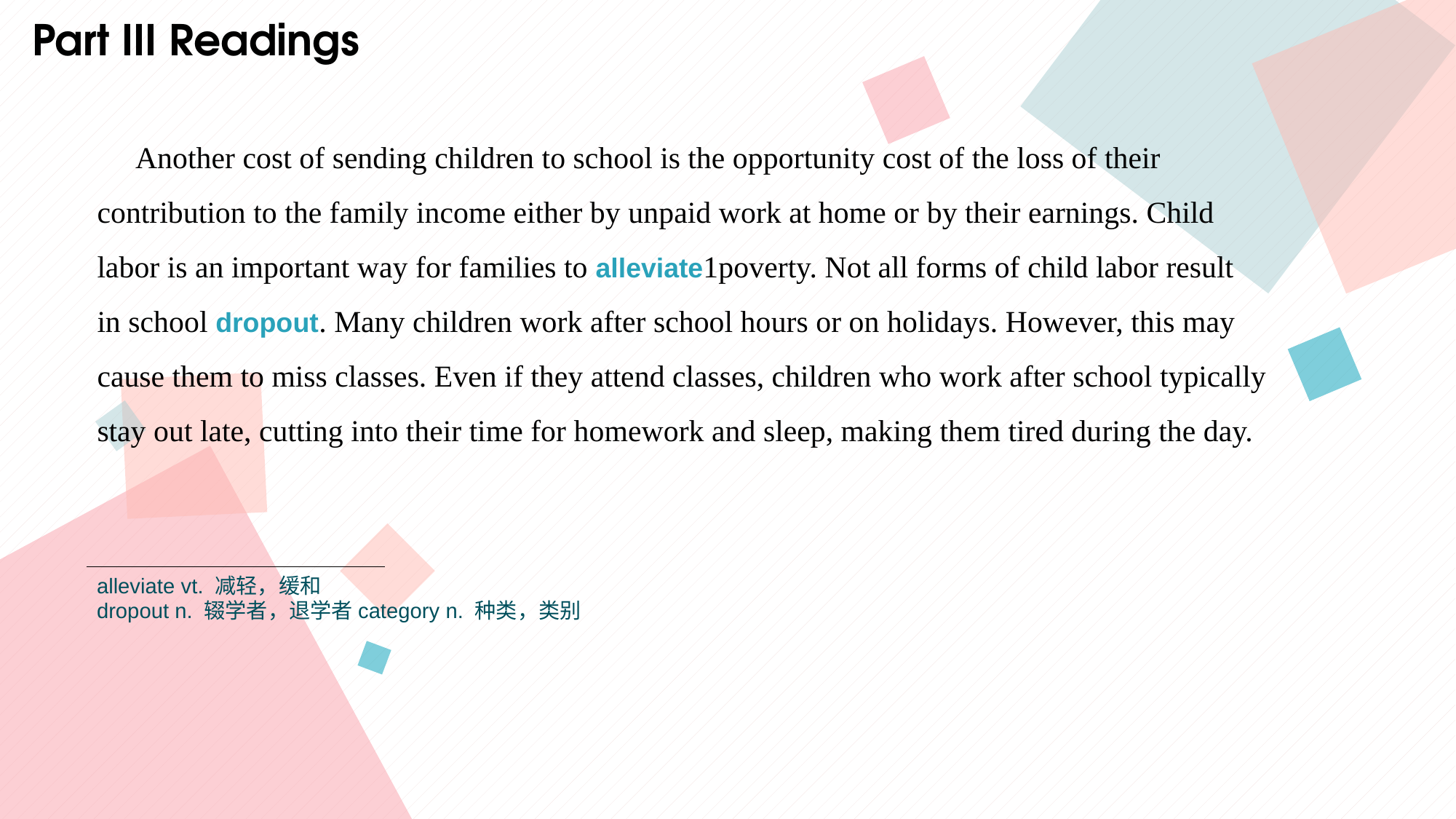

Part III Readings
     Another cost of sending children to school is the opportunity cost of the loss of their
contribution to the family income either by unpaid work at home or by their earnings. Child
labor is an important way for families to alleviate1poverty. Not all forms of child labor result
in school dropout. Many children work after school hours or on holidays. However, this may
cause them to miss classes. Even if they attend classes, children who work after school typically
stay out late, cutting into their time for homework and sleep, making them tired during the day.
alleviate vt. 减轻，缓和
dropout n. 辍学者，退学者category n. 种类，类别